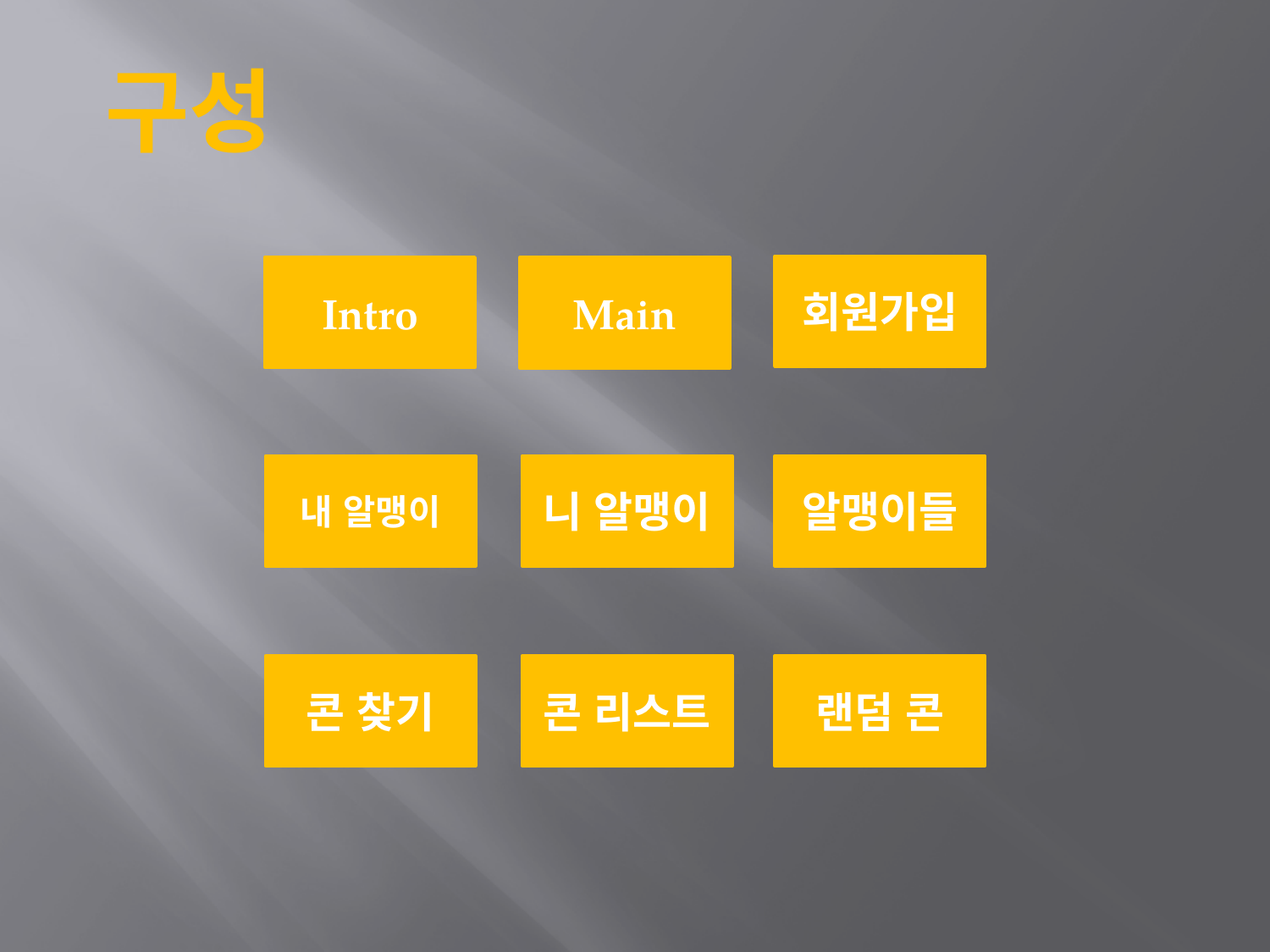

구성
회원가입
Intro
Main
내 알맹이
니 알맹이
알맹이들
콘 찾기
콘 리스트
랜덤 콘